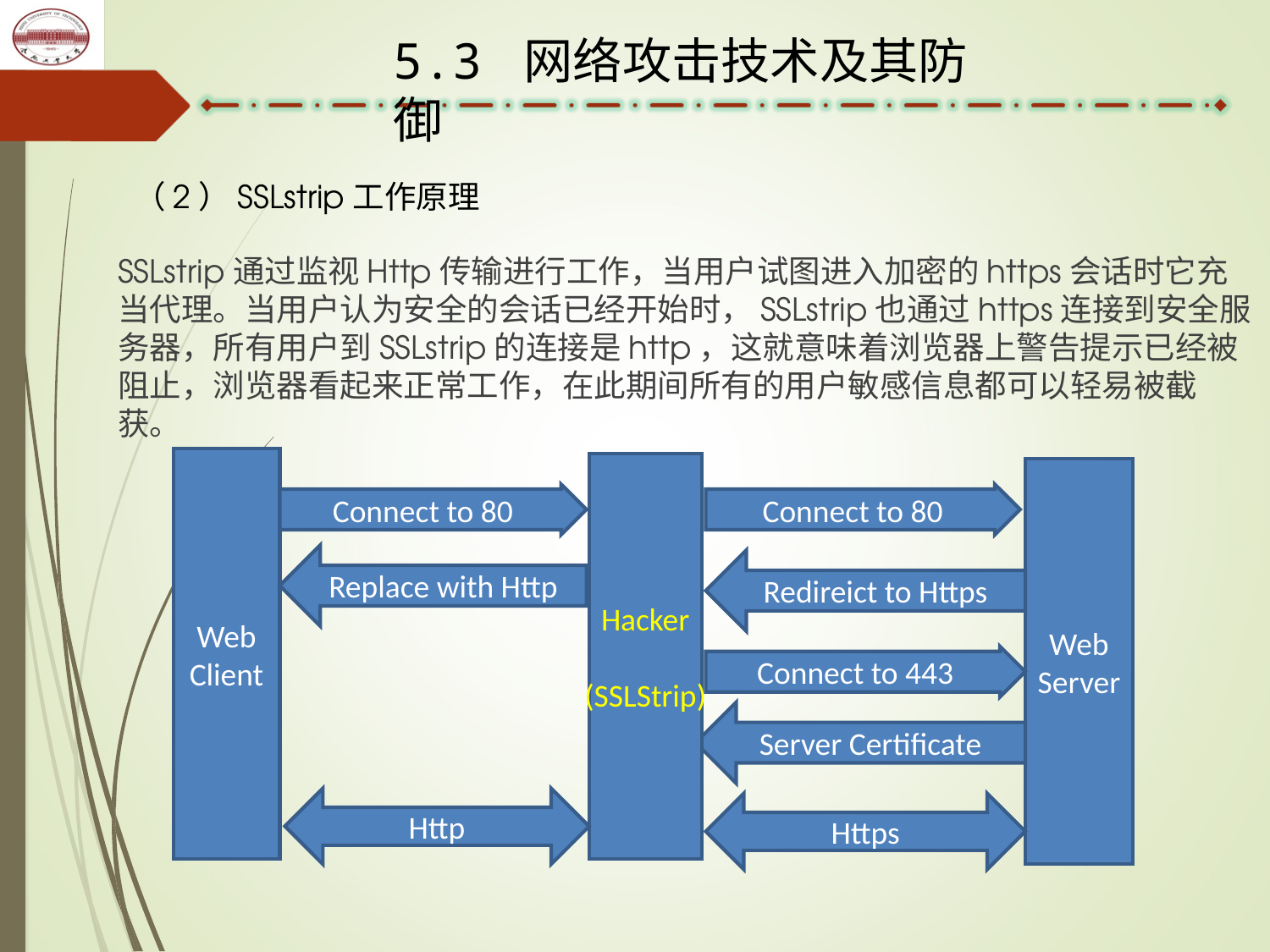

5.3 网络攻击技术及其防御
（2）SSLstrip工作原理
SSLstrip通过监视Http传输进行工作，当用户试图进入加密的https会话时它充当代理。当用户认为安全的会话已经开始时，SSLstrip也通过https连接到安全服务器，所有用户到SSLstrip的连接是http，这就意味着浏览器上警告提示已经被阻止，浏览器看起来正常工作，在此期间所有的用户敏感信息都可以轻易被截获。
Web
Client
Hacker

(SSLStrip)
Web
Server
Connect to 80
Connect to 80
Replace with Http
Redireict to Https
Connect to 443
Server Certificate
Http
Https